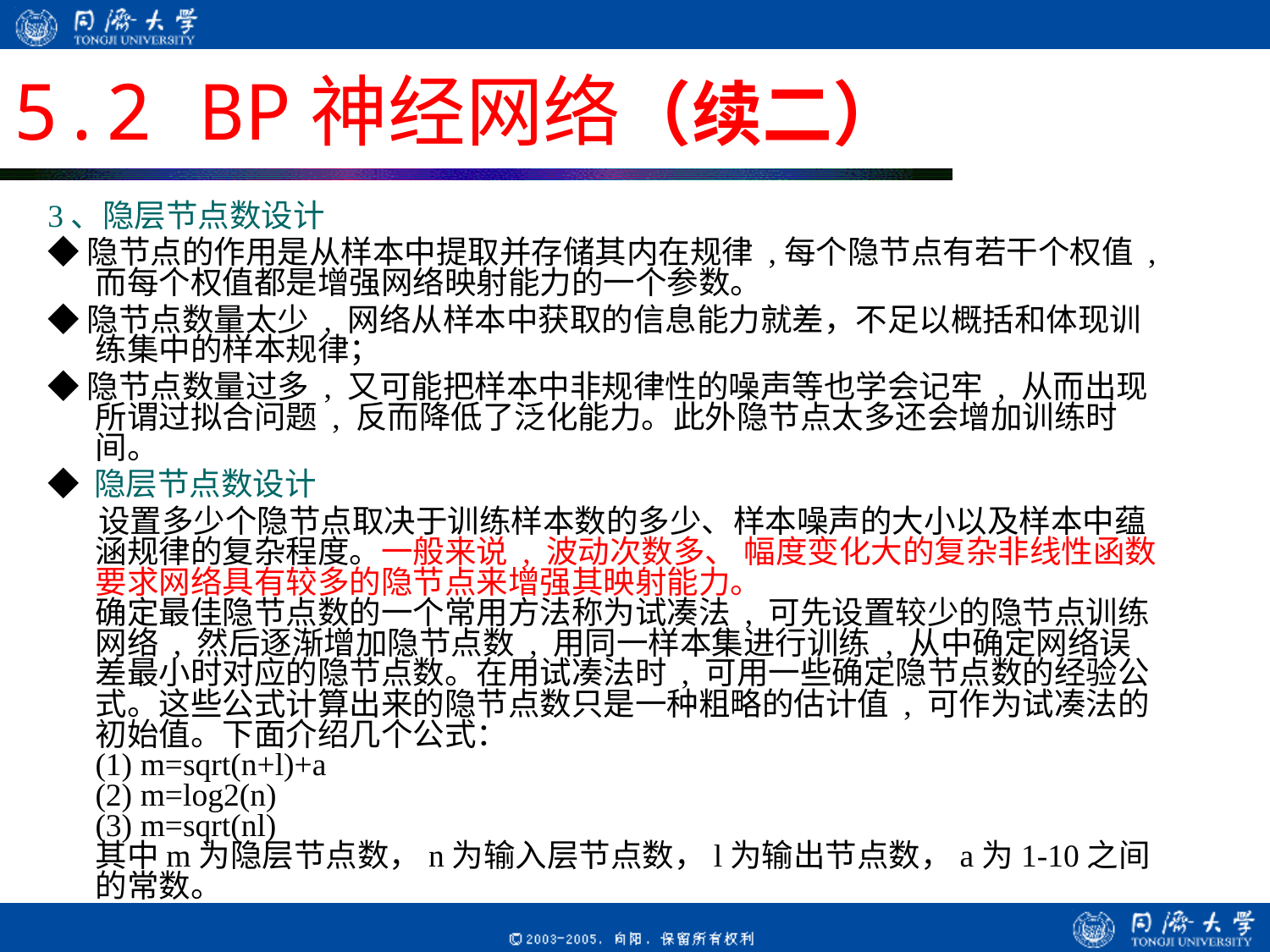

# 5.2 BP神经网络（续二）
3、隐层节点数设计
◆隐节点的作用是从样本中提取并存储其内在规律 ,每个隐节点有若干个权值 , 而每个权值都是增强网络映射能力的一个参数。
◆隐节点数量太少 , 网络从样本中获取的信息能力就差，不足以概括和体现训练集中的样本规律；
◆隐节点数量过多 , 又可能把样本中非规律性的噪声等也学会记牢 , 从而出现所谓过拟合问题 , 反而降低了泛化能力。此外隐节点太多还会增加训练时间。
◆ 隐层节点数设计
      设置多少个隐节点取决于训练样本数的多少、样本噪声的大小以及样本中蕴涵规律的复杂程度。一般来说 , 波动次数多、 幅度变化大的复杂非线性函数要求网络具有较多的隐节点来增强其映射能力。
确定最佳隐节点数的一个常用方法称为试凑法 , 可先设置较少的隐节点训练网络 , 然后逐渐增加隐节点数 , 用同一样本集进行训练 , 从中确定网络误差最小时对应的隐节点数。在用试凑法时 , 可用一些确定隐节点数的经验公式。这些公式计算出来的隐节点数只是一种粗略的估计值 , 可作为试凑法的初始值。下面介绍几个公式：
(1) m=sqrt(n+l)+a
(2) m=log2(n)
(3) m=sqrt(nl)
其中m为隐层节点数，n为输入层节点数，l为输出节点数，a为1-10之间的常数。